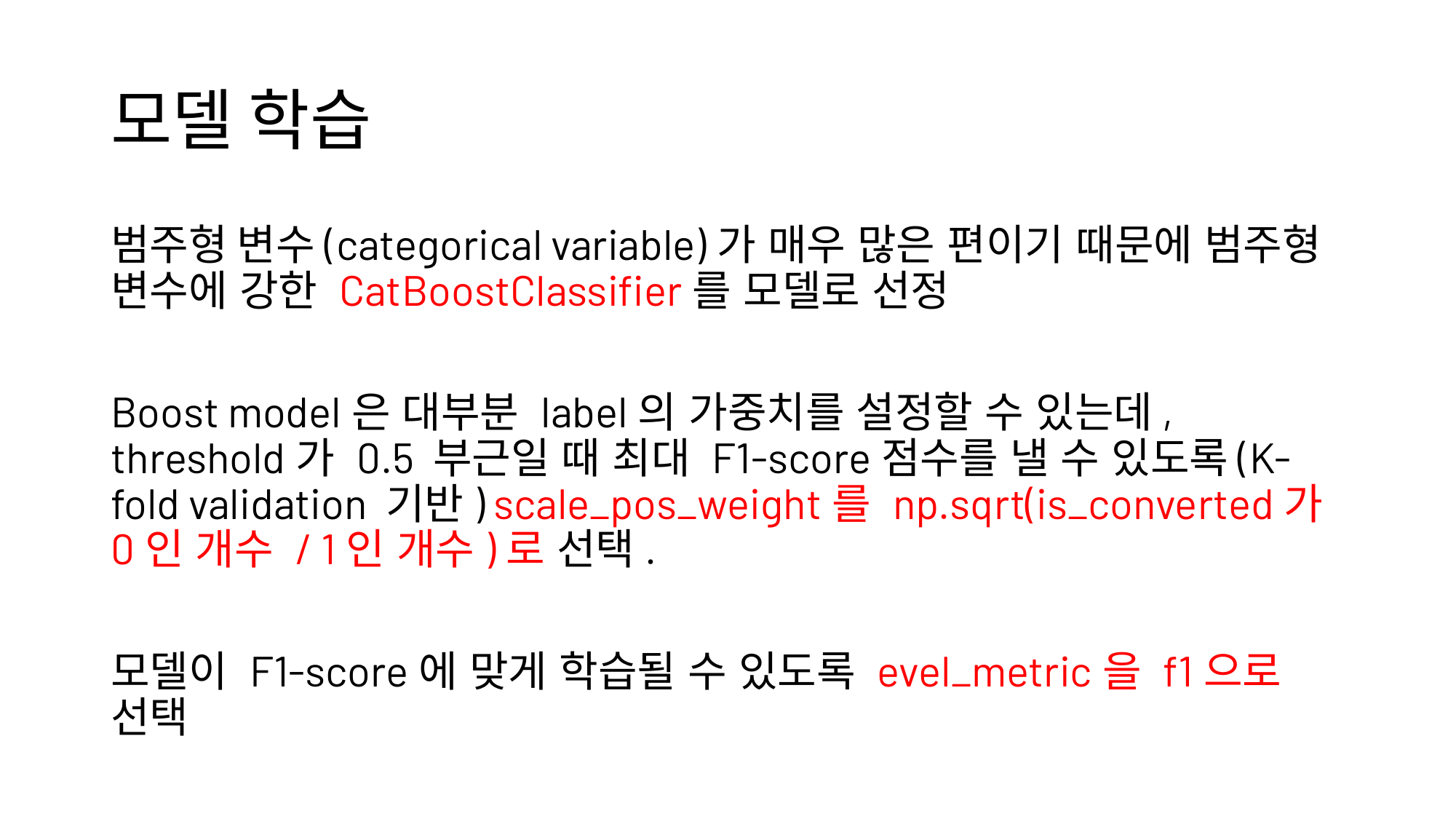

# 모델 학습
범주형 변수(categorical variable)가 매우 많은 편이기 때문에 범주형 변수에 강한 CatBoostClassifier를 모델로 선정

Boost model은 대부분 label의 가중치를 설정할 수 있는데, threshold가 0.5 부근일 때 최대 F1-score점수를 낼 수 있도록(K-fold validation 기반) scale_pos_weight를 np.sqrt(is_converted가 0인 개수 / 1인 개수)로 선택.

모델이 F1-score에 맞게 학습될 수 있도록 evel_metric을 f1으로 선택